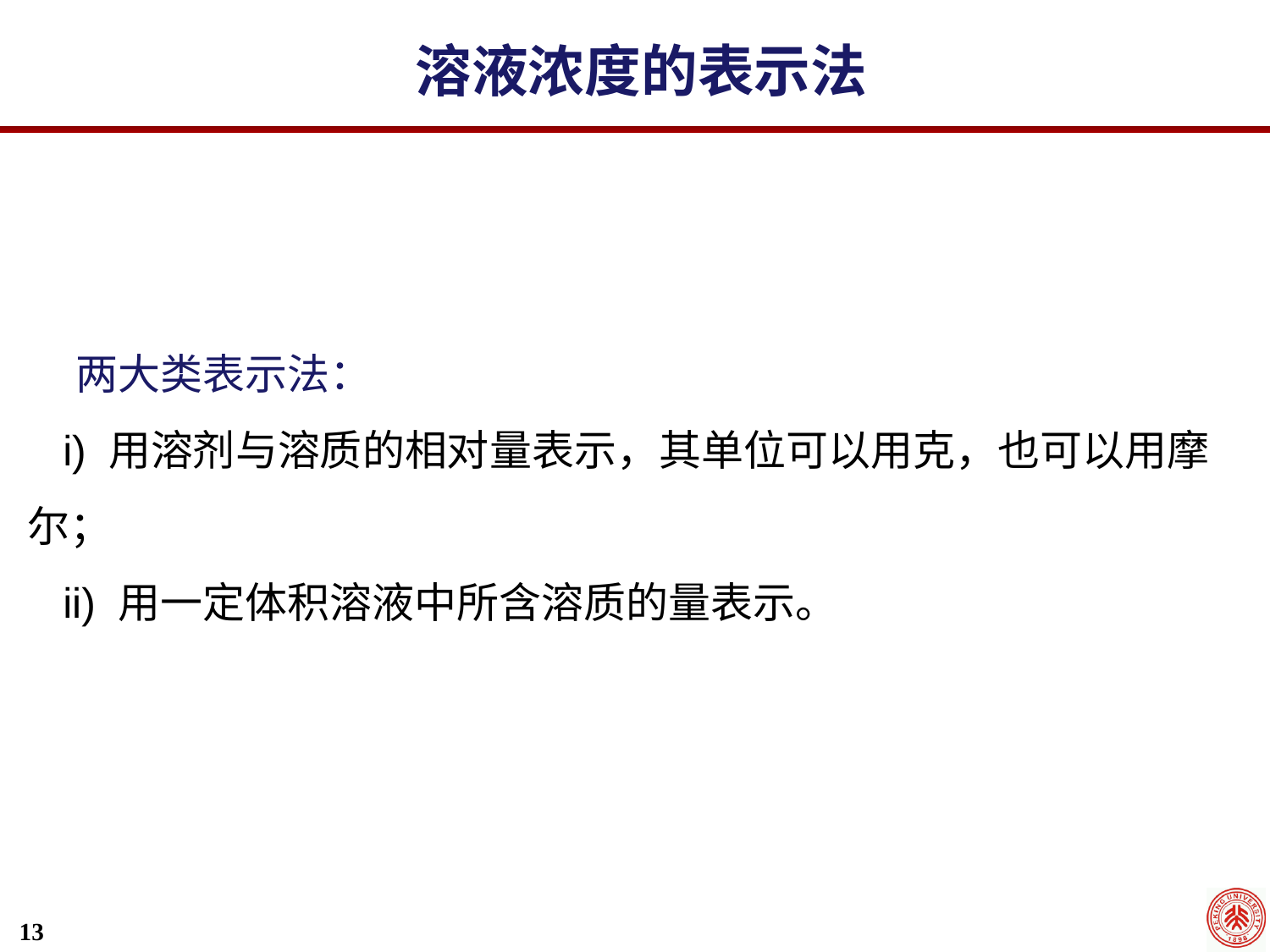

溶液浓度的表示法

    两大类表示法：
   i) 用溶剂与溶质的相对量表示，其单位可以用克，也可以用摩尔；
   ii) 用一定体积溶液中所含溶质的量表示。
13